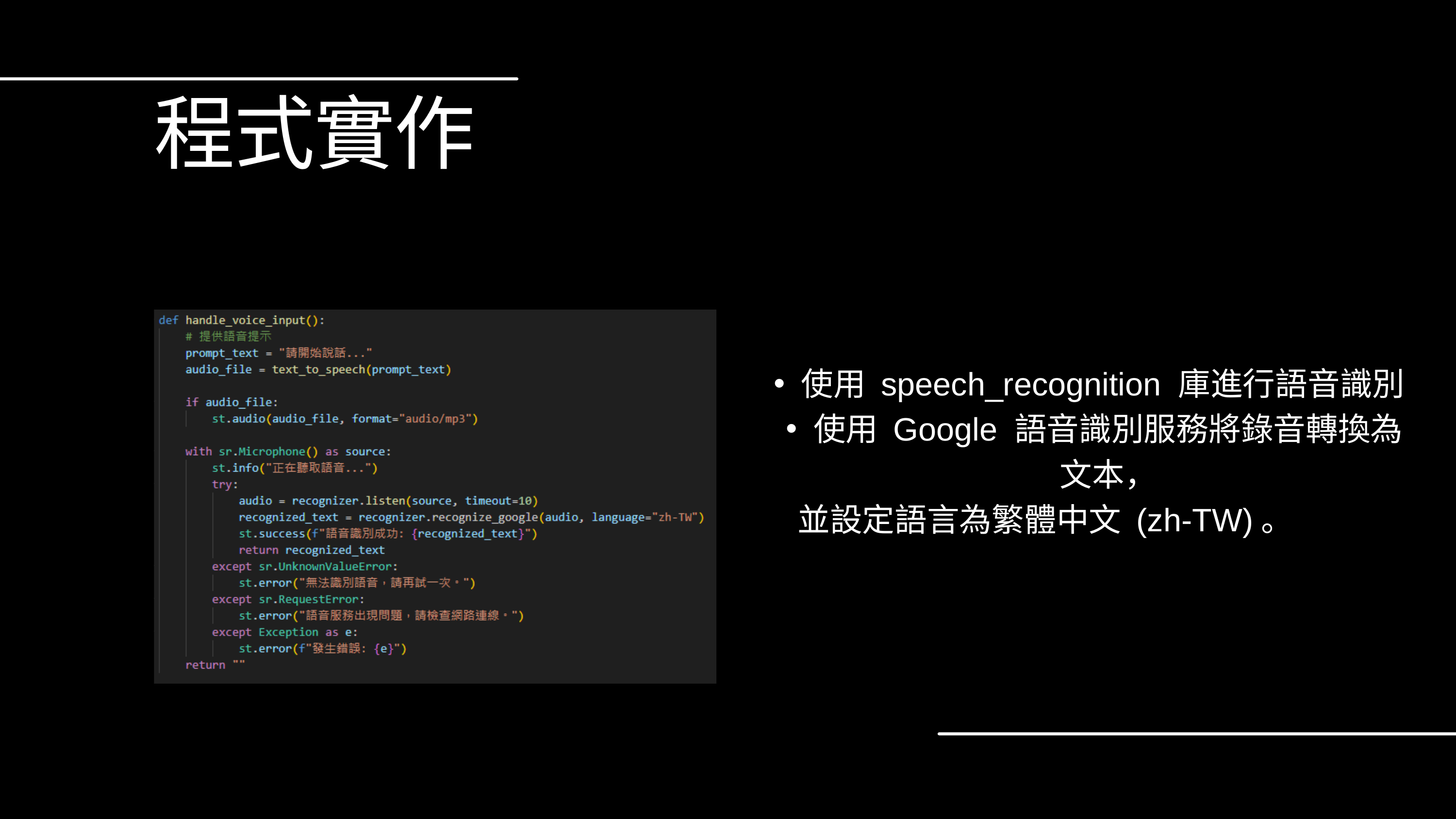

程式實作

使用 speech_recognition 庫進行語音識別
使用 Google 語音識別服務將錄音轉換為文本，
      並設定語言為繁體中文 (zh-TW)。